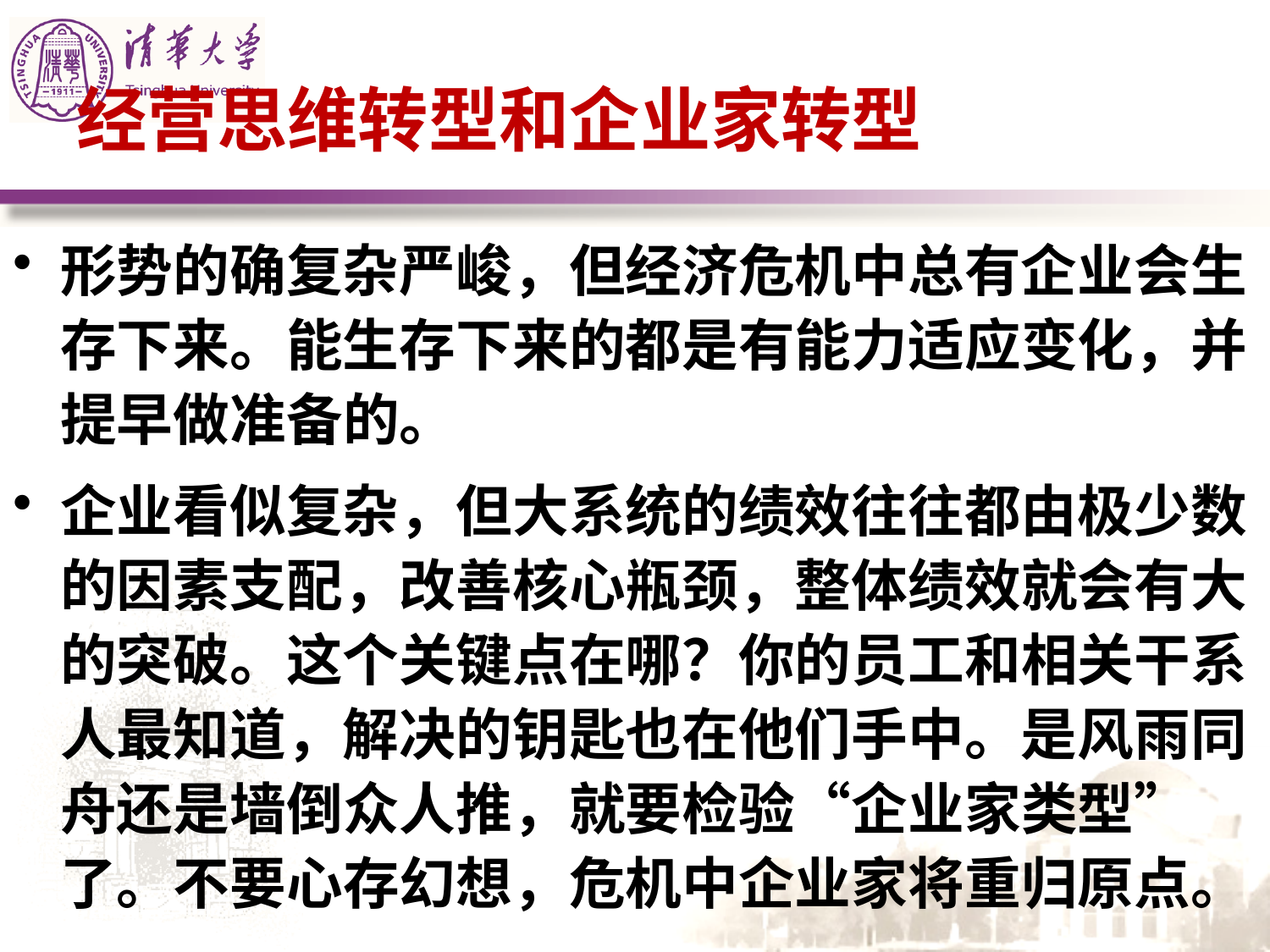

# 经营思维转型和企业家转型
形势的确复杂严峻，但经济危机中总有企业会生存下来。能生存下来的都是有能力适应变化，并提早做准备的。
企业看似复杂，但大系统的绩效往往都由极少数的因素支配，改善核心瓶颈，整体绩效就会有大的突破。这个关键点在哪？你的员工和相关干系人最知道，解决的钥匙也在他们手中。是风雨同舟还是墙倒众人推，就要检验“企业家类型”了。不要心存幻想，危机中企业家将重归原点。